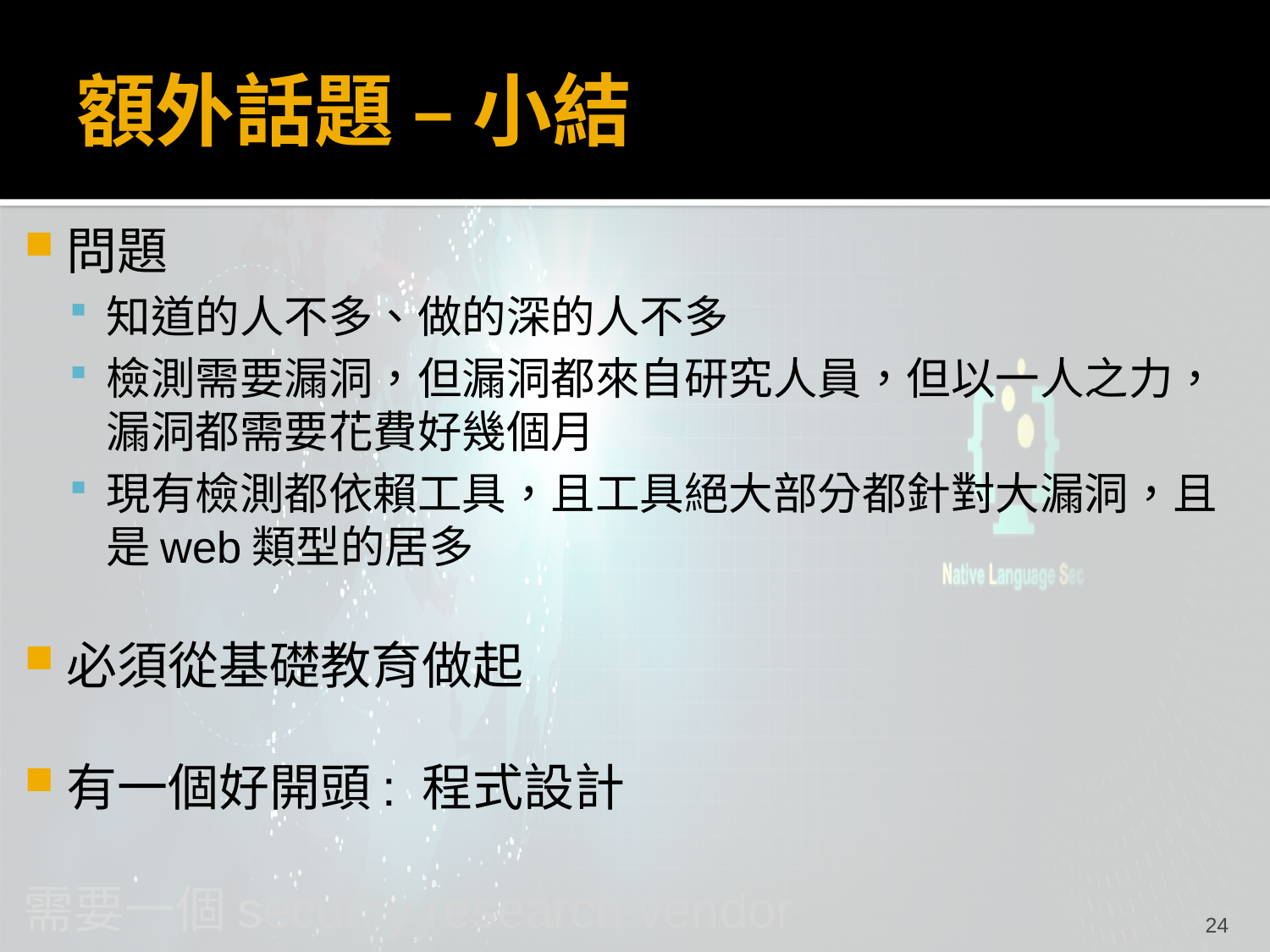

# 額外話題 – 小結
問題
知道的人不多、做的深的人不多
檢測需要漏洞，但漏洞都來自研究人員，但以一人之力，漏洞都需要花費好幾個月
現有檢測都依賴工具，且工具絕大部分都針對大漏洞，且是web類型的居多

必須從基礎教育做起

有一個好開頭: 程式設計

需要一個security research vendor
24